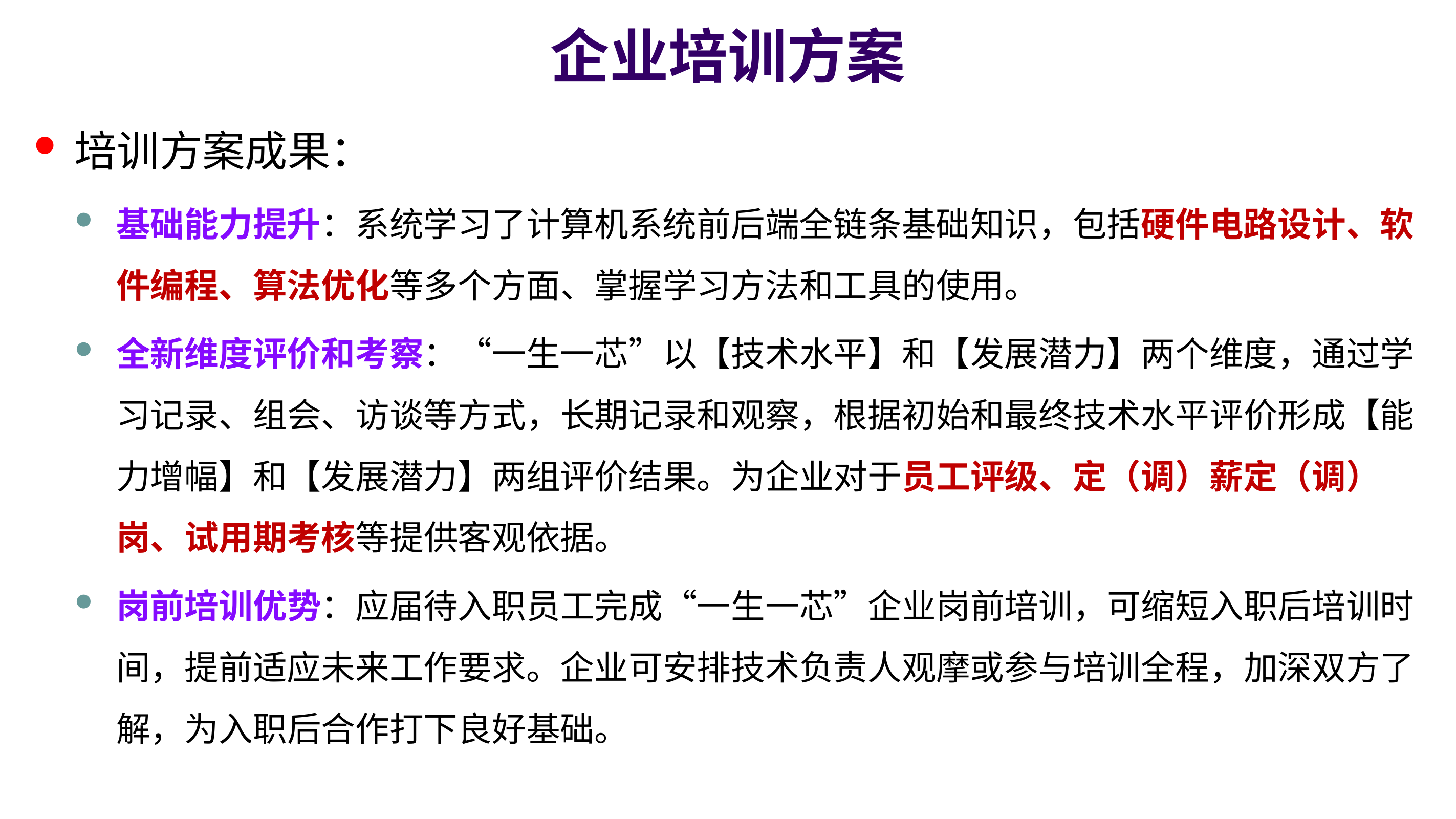

# 企业培训方案
培训方案成果：
基础能力提升：系统学习了计算机系统前后端全链条基础知识，包括硬件电路设计、软件编程、算法优化等多个方面、掌握学习方法和工具的使用。
全新维度评价和考察：“一生一芯”以【技术水平】和【发展潜力】两个维度，通过学习记录、组会、访谈等方式，长期记录和观察，根据初始和最终技术水平评价形成【能力增幅】和【发展潜力】两组评价结果。为企业对于员工评级、定（调）薪定（调）岗、试用期考核等提供客观依据。
岗前培训优势：应届待入职员工完成“一生一芯”企业岗前培训，可缩短入职后培训时间，提前适应未来工作要求。企业可安排技术负责人观摩或参与培训全程，加深双方了解，为入职后合作打下良好基础。